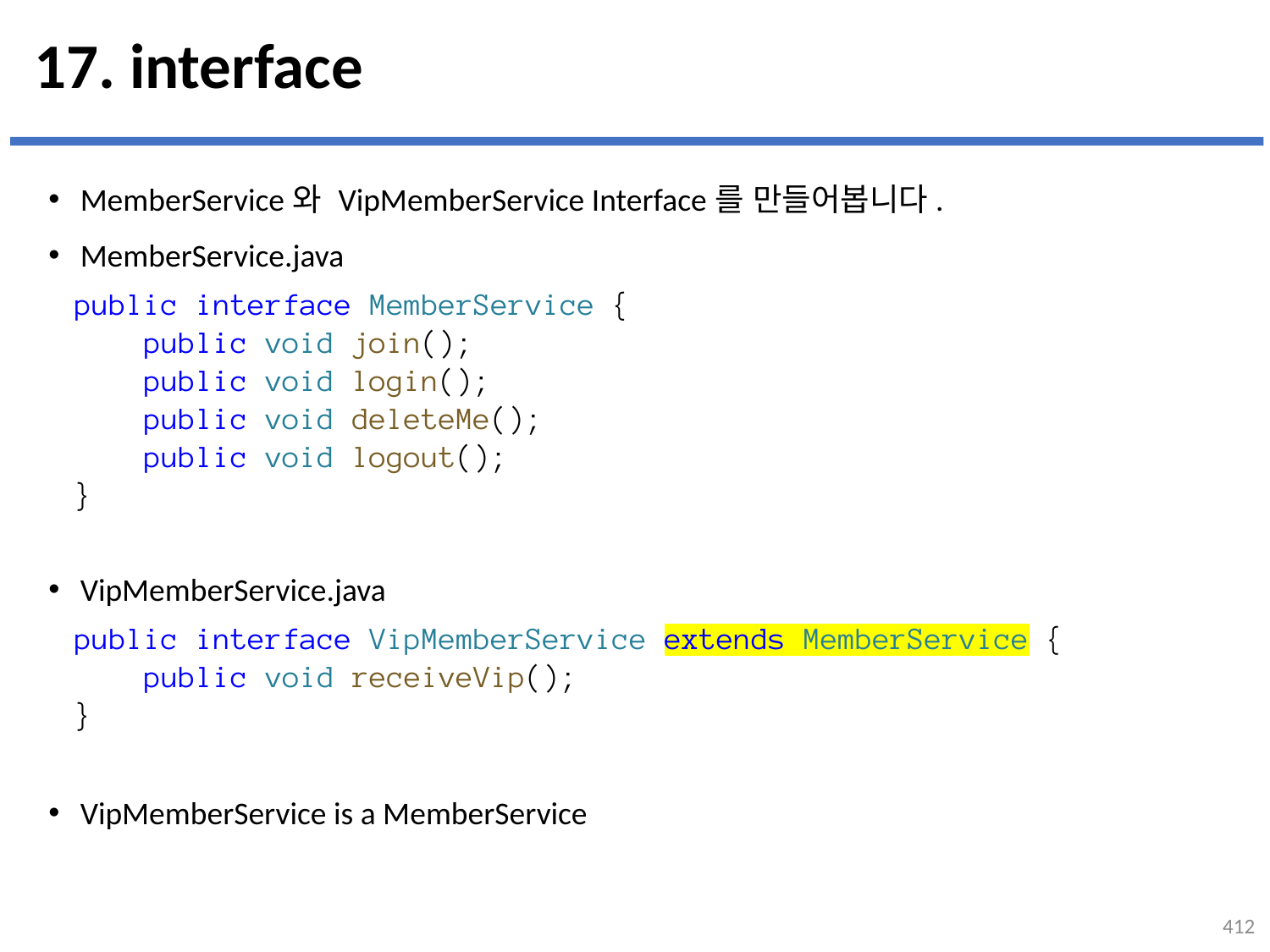

# 17. interface
MemberService와 VipMemberService Interface를 만들어봅니다.
MemberService.java

VipMemberService.java

VipMemberService is a MemberService

public interface MemberService {
    public void join();
    public void login();
    public void deleteMe();
    public void logout();
}
public interface VipMemberService extends MemberService {
    public void receiveVip();
}
412